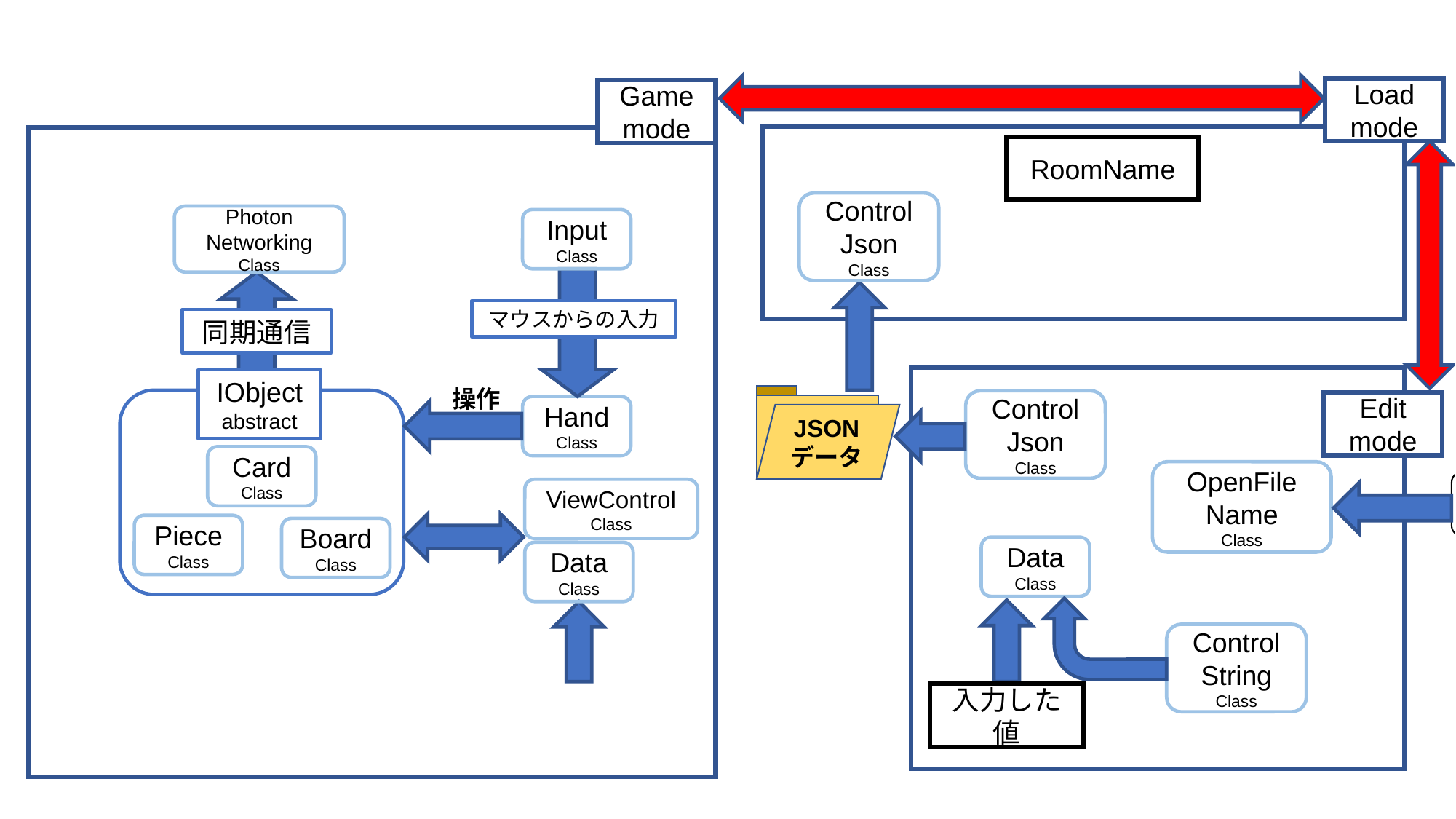

Load
mode
Game
mode

RoomName
Control
Json
Class
Photon
Networking
Class
Input
Class

マウスからの入力
同期通信
IObject
abstract
操作

Hand
Class

Card
Class
ViewControl
Class

Piece
Class
Board
Class
Data
Class

JSON
データ
Control
Json
Class
Edit
mode

OpenFile
Name
Class
画像
画像
画像

Data
Class

Control
String
Class
入力した値